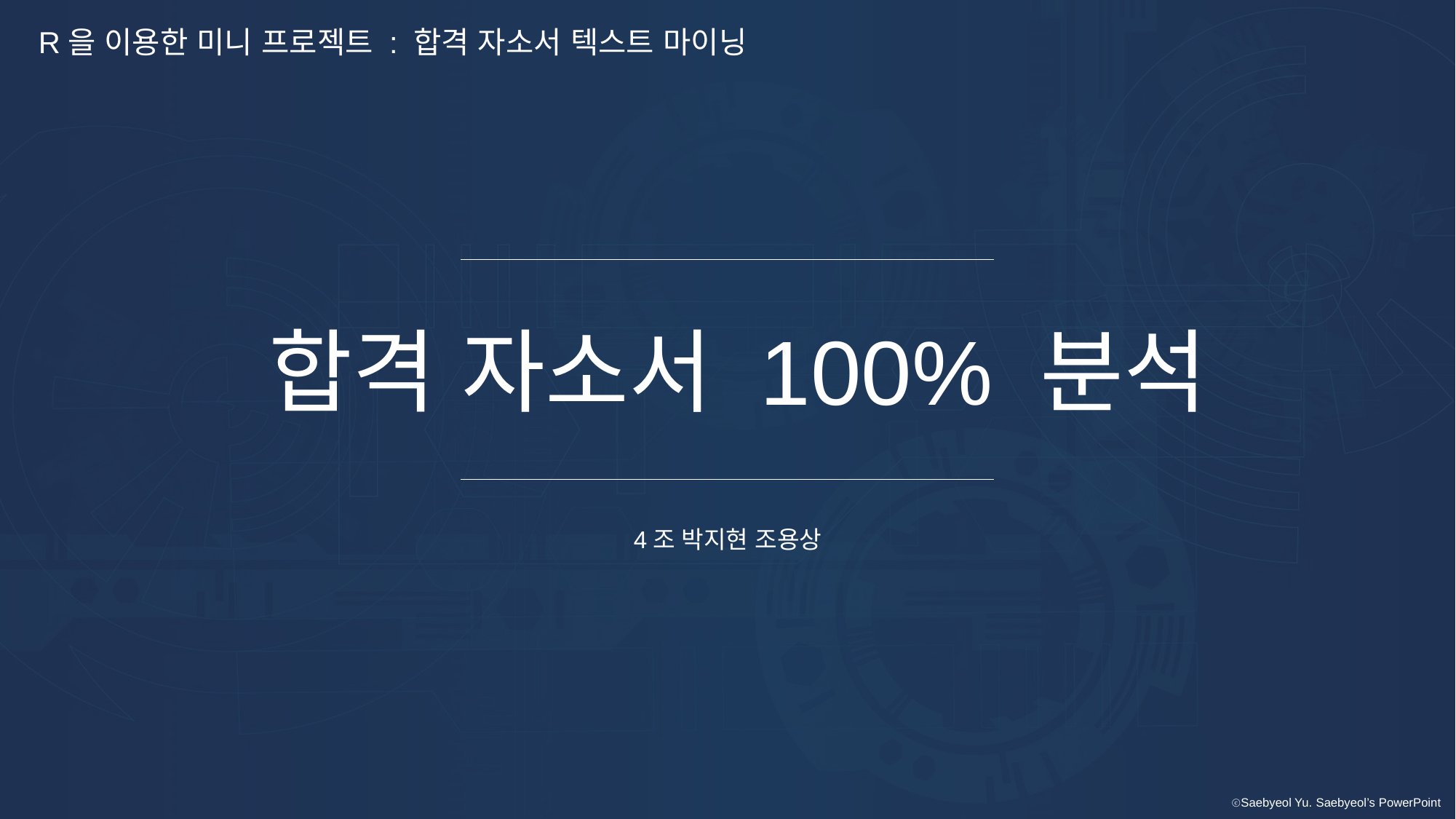

R을 이용한 미니 프로젝트 : 합격 자소서 텍스트 마이닝
합격 자소서 100% 분석
4조 박지현 조용상